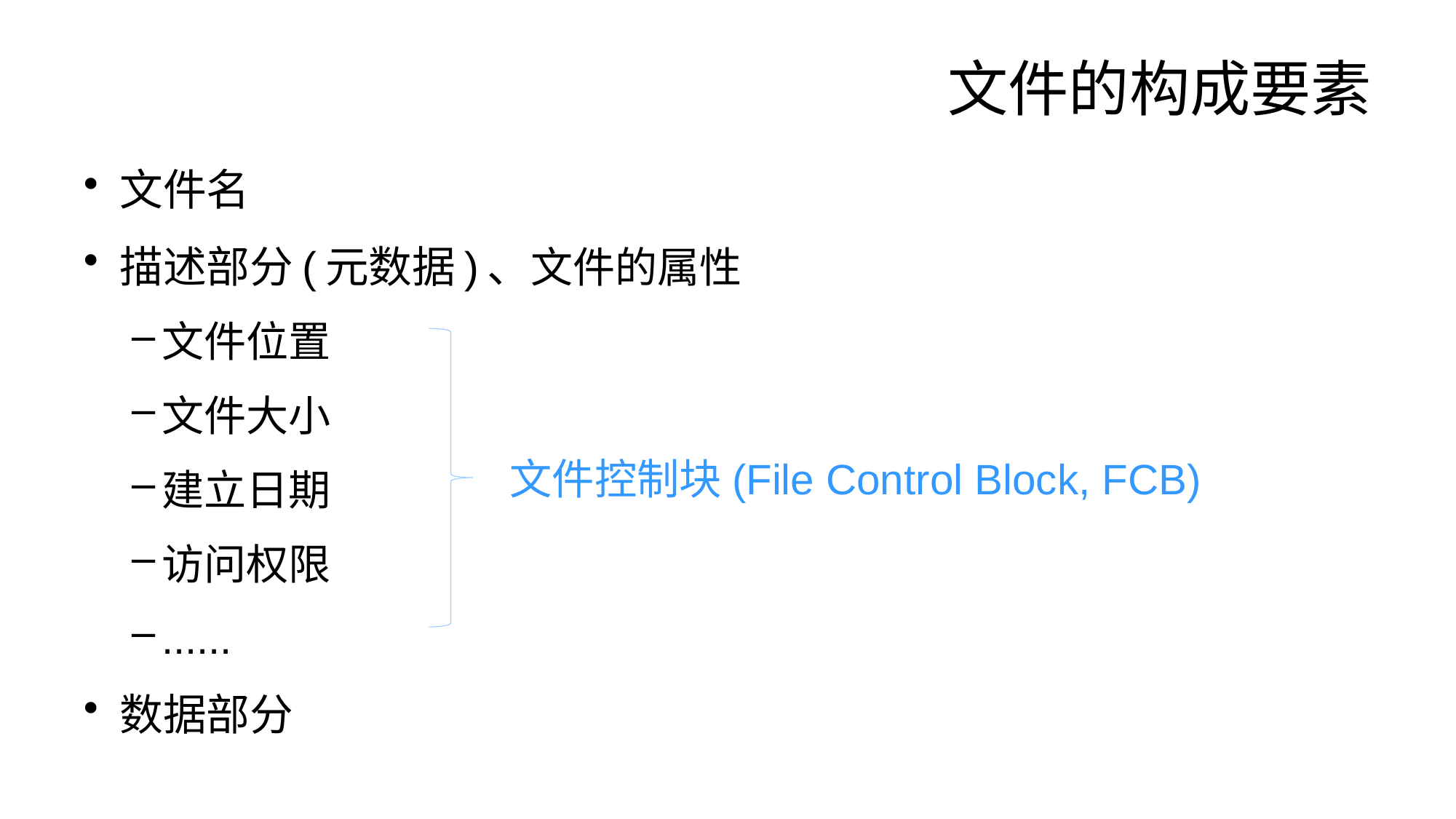

# 文件的构成要素
文件名
描述部分(元数据)、文件的属性
文件位置
文件大小
建立日期
访问权限
......
数据部分

文件控制块(File Control Block, FCB)